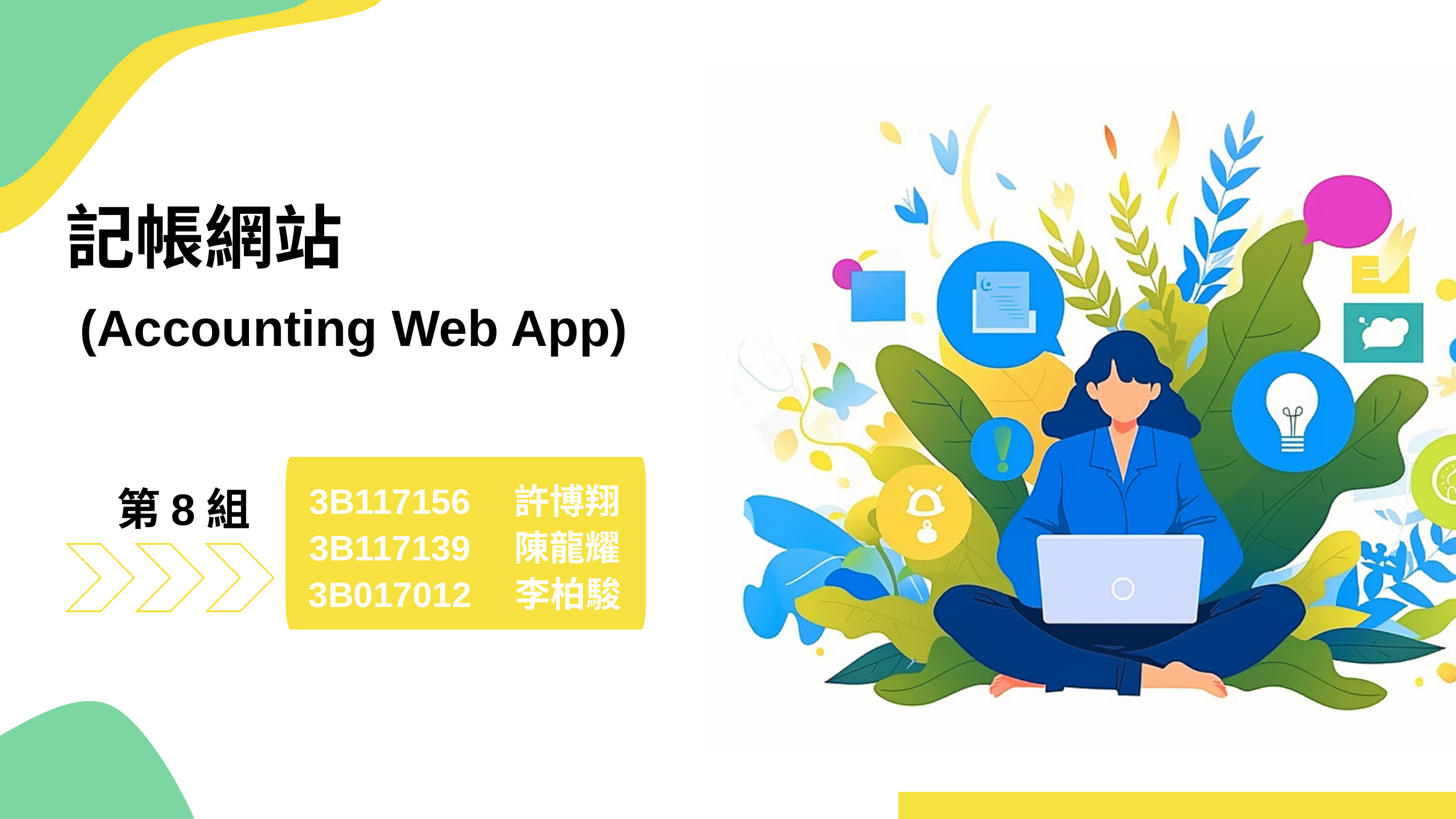

記帳網站
 (Accounting Web App)

第8組
3B117156　許博翔
3B117139　陳龍耀
3B017012　李柏駿